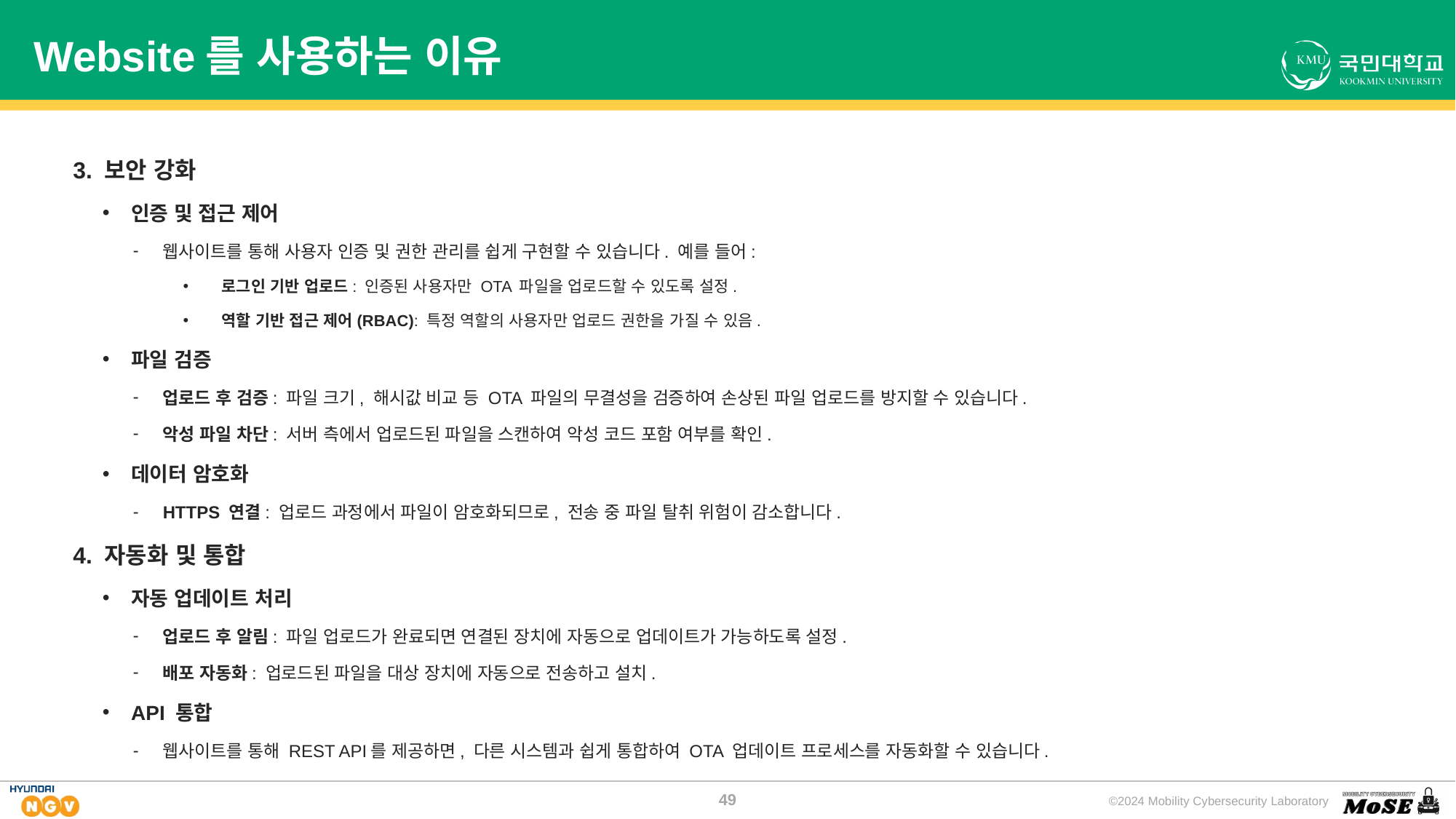

# Website를 사용하는 이유
3. 보안 강화
인증 및 접근 제어
웹사이트를 통해 사용자 인증 및 권한 관리를 쉽게 구현할 수 있습니다. 예를 들어:
로그인 기반 업로드: 인증된 사용자만 OTA 파일을 업로드할 수 있도록 설정.
역할 기반 접근 제어(RBAC): 특정 역할의 사용자만 업로드 권한을 가질 수 있음.
파일 검증
업로드 후 검증: 파일 크기, 해시값 비교 등 OTA 파일의 무결성을 검증하여 손상된 파일 업로드를 방지할 수 있습니다.
악성 파일 차단: 서버 측에서 업로드된 파일을 스캔하여 악성 코드 포함 여부를 확인.
데이터 암호화
HTTPS 연결: 업로드 과정에서 파일이 암호화되므로, 전송 중 파일 탈취 위험이 감소합니다.
4. 자동화 및 통합
자동 업데이트 처리
업로드 후 알림: 파일 업로드가 완료되면 연결된 장치에 자동으로 업데이트가 가능하도록 설정.
배포 자동화: 업로드된 파일을 대상 장치에 자동으로 전송하고 설치.
API 통합
웹사이트를 통해 REST API를 제공하면, 다른 시스템과 쉽게 통합하여 OTA 업데이트 프로세스를 자동화할 수 있습니다.